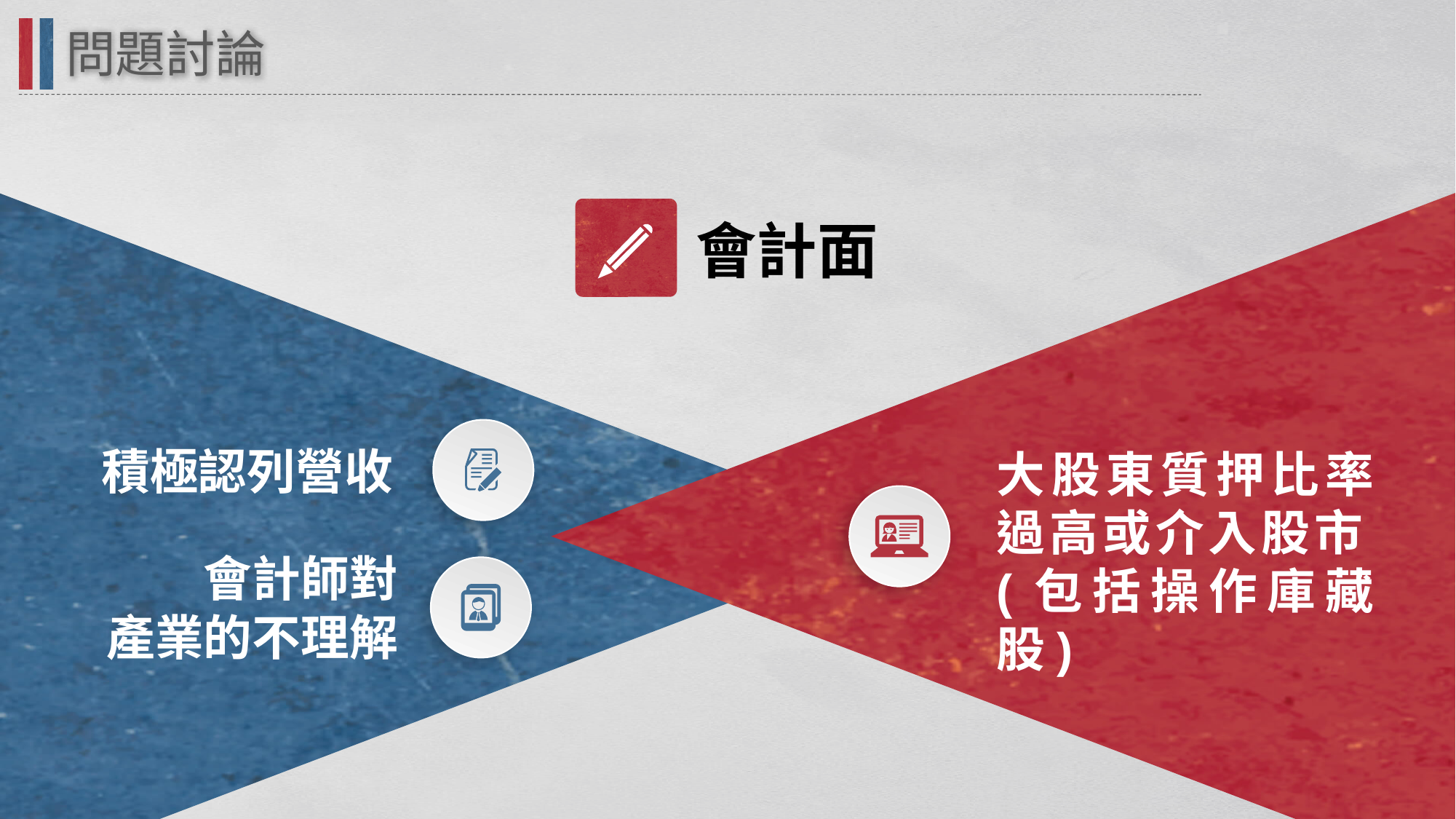

問題討論

會計面

⼤股東質押比率過⾼或介入股市(包括操作庫藏股)
積極認列營收

會計師對
產業的不理解